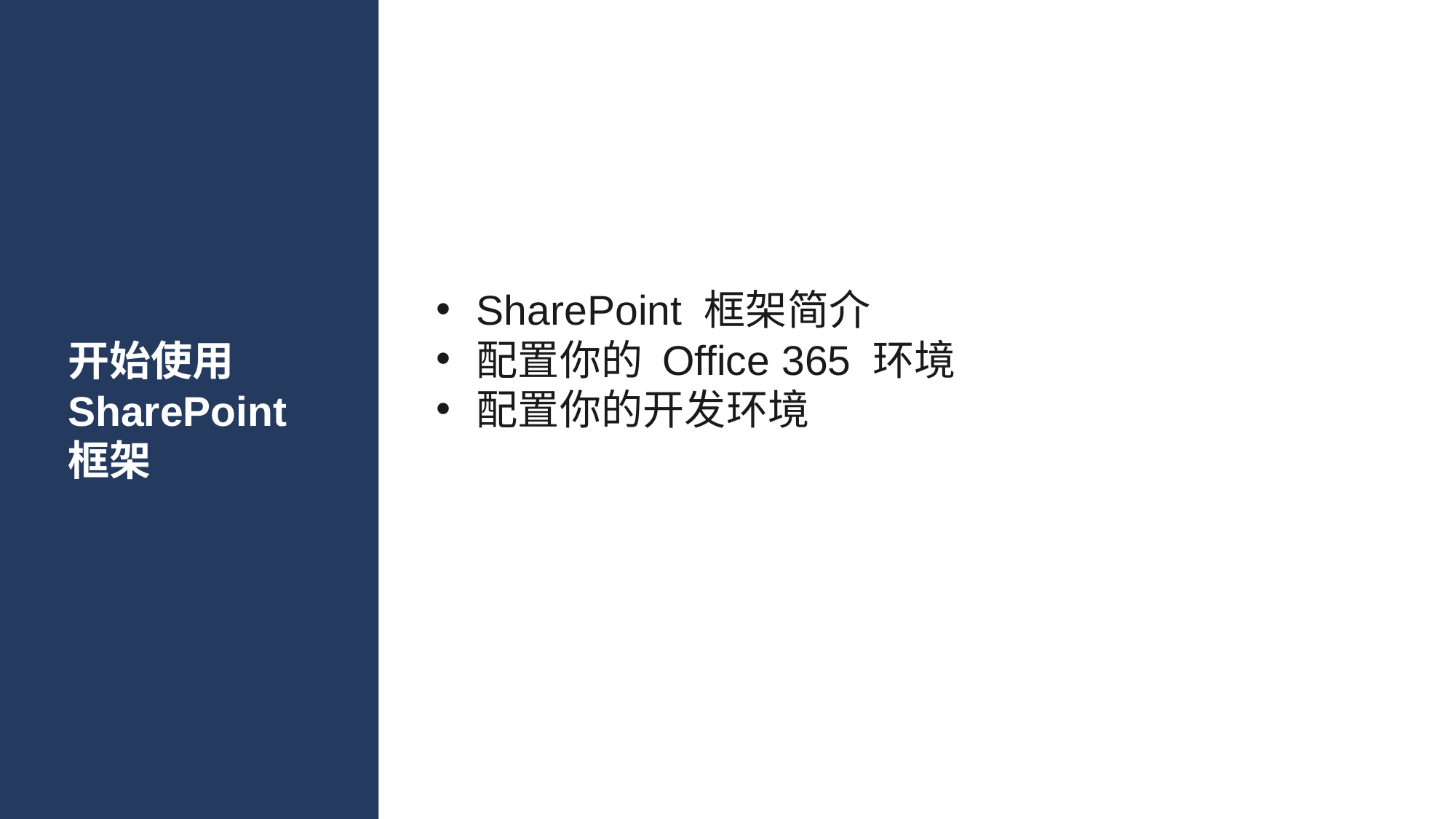

SharePoint 框架简介
配置你的 Office 365 环境
配置你的开发环境
# 开始使用 SharePoint 框架